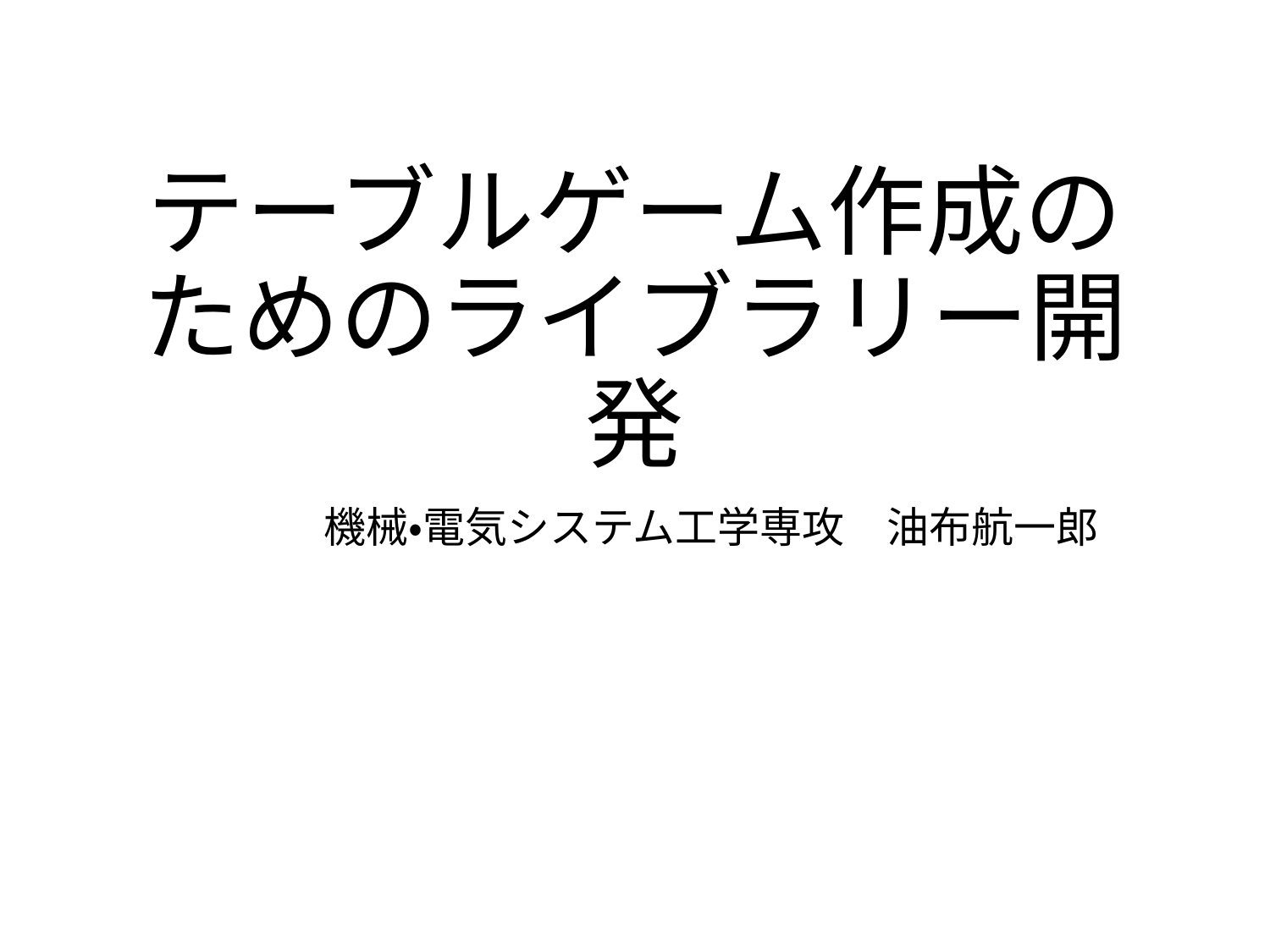

# テーブルゲーム作成の ためのライブラリー開発
機械・電気システム工学専攻　油布航一郎